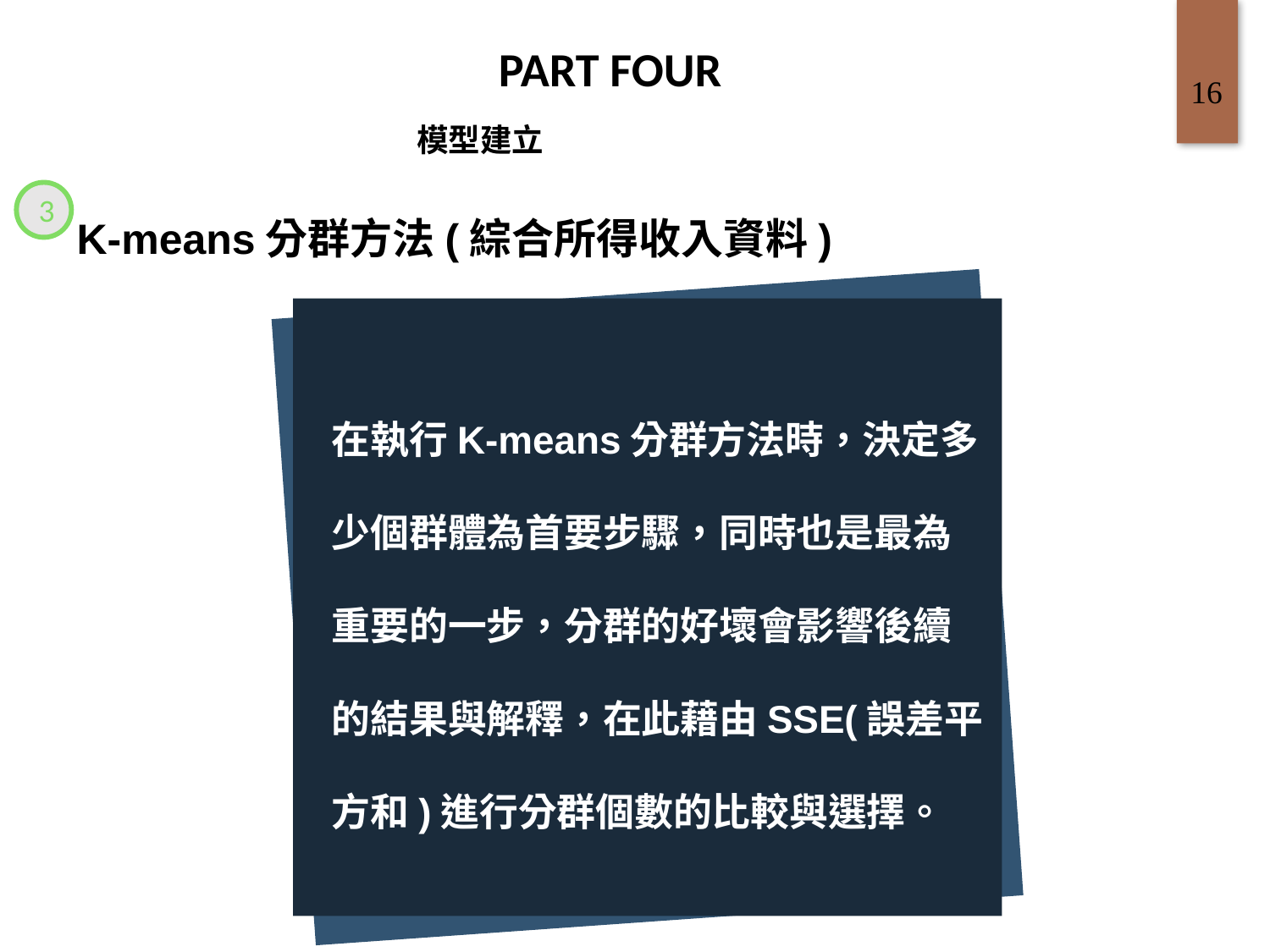

PART FOUR
16
模型建立

3
K-means分群方法(綜合所得收入資料)

在執行K-means分群方法時，決定多少個群體為首要步驟，同時也是最為重要的一步，分群的好壞會影響後續的結果與解釋，在此藉由SSE(誤差平方和)進行分群個數的比較與選擇。